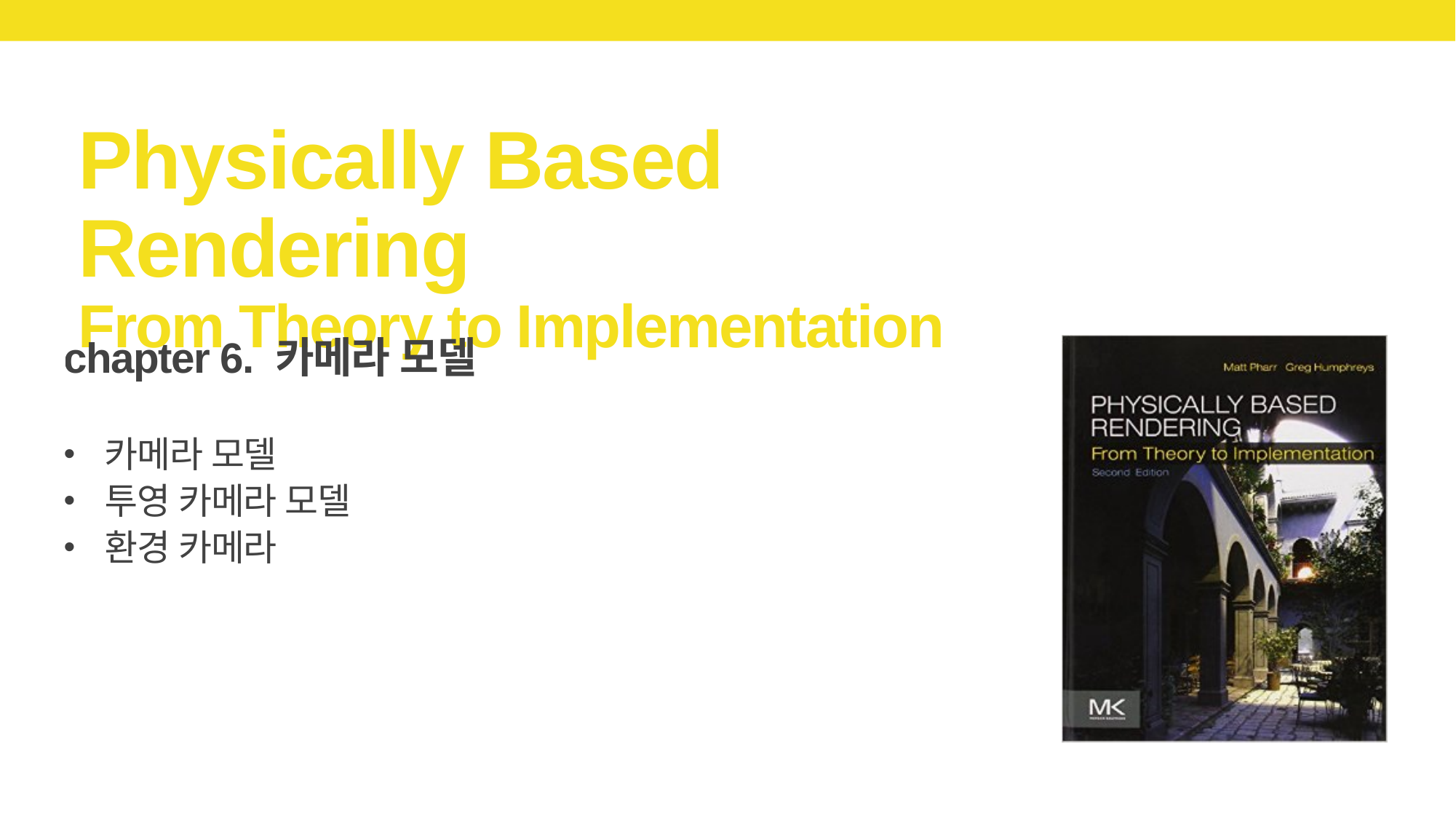

# Physically Based Rendering From Theory to Implementation
chapter 6. 카메라 모델

카메라 모델
투영 카메라 모델
환경 카메라